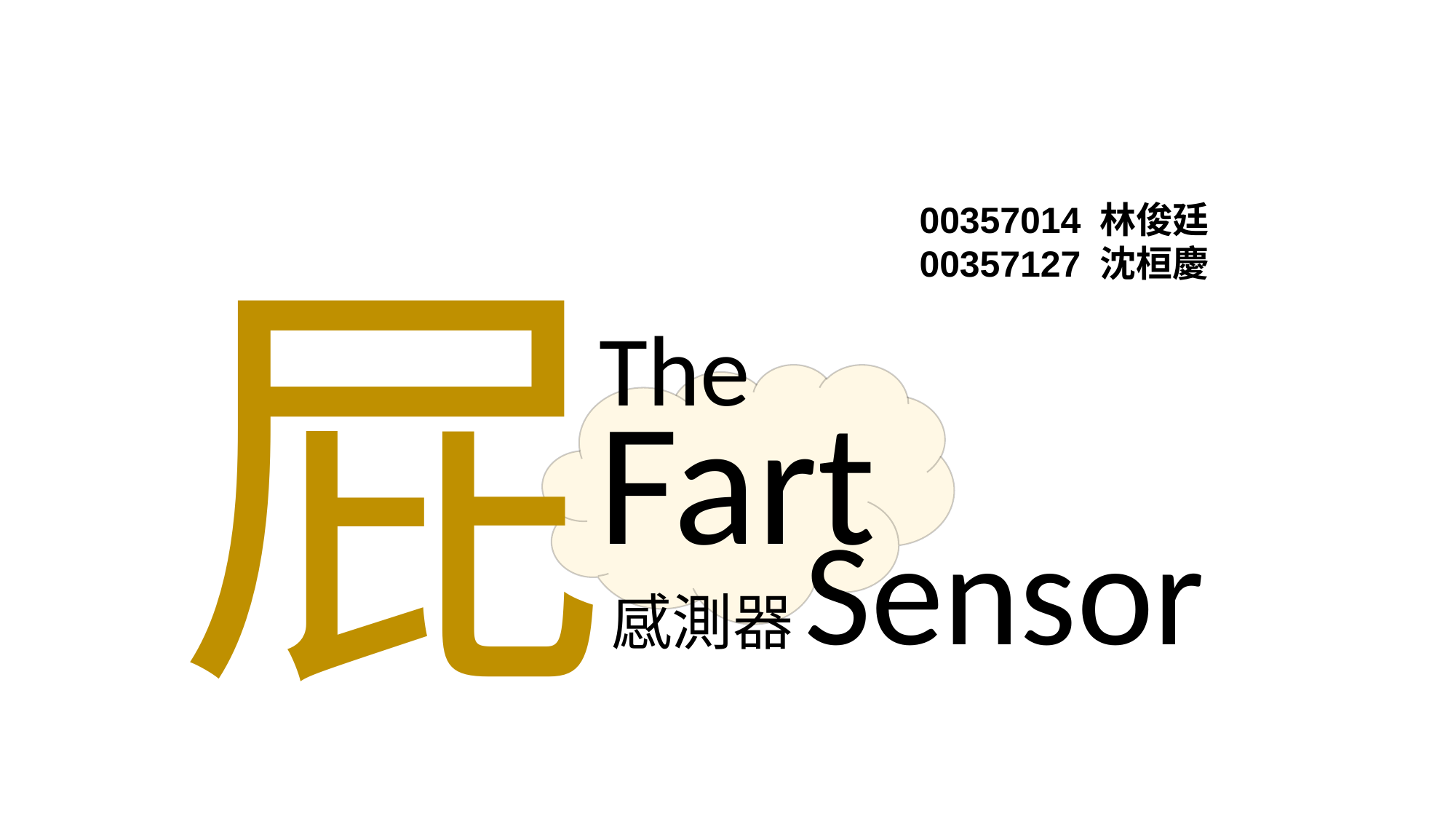

00357014 林俊廷
00357127 沈桓慶
屁感測器
The

Fart
Sensor